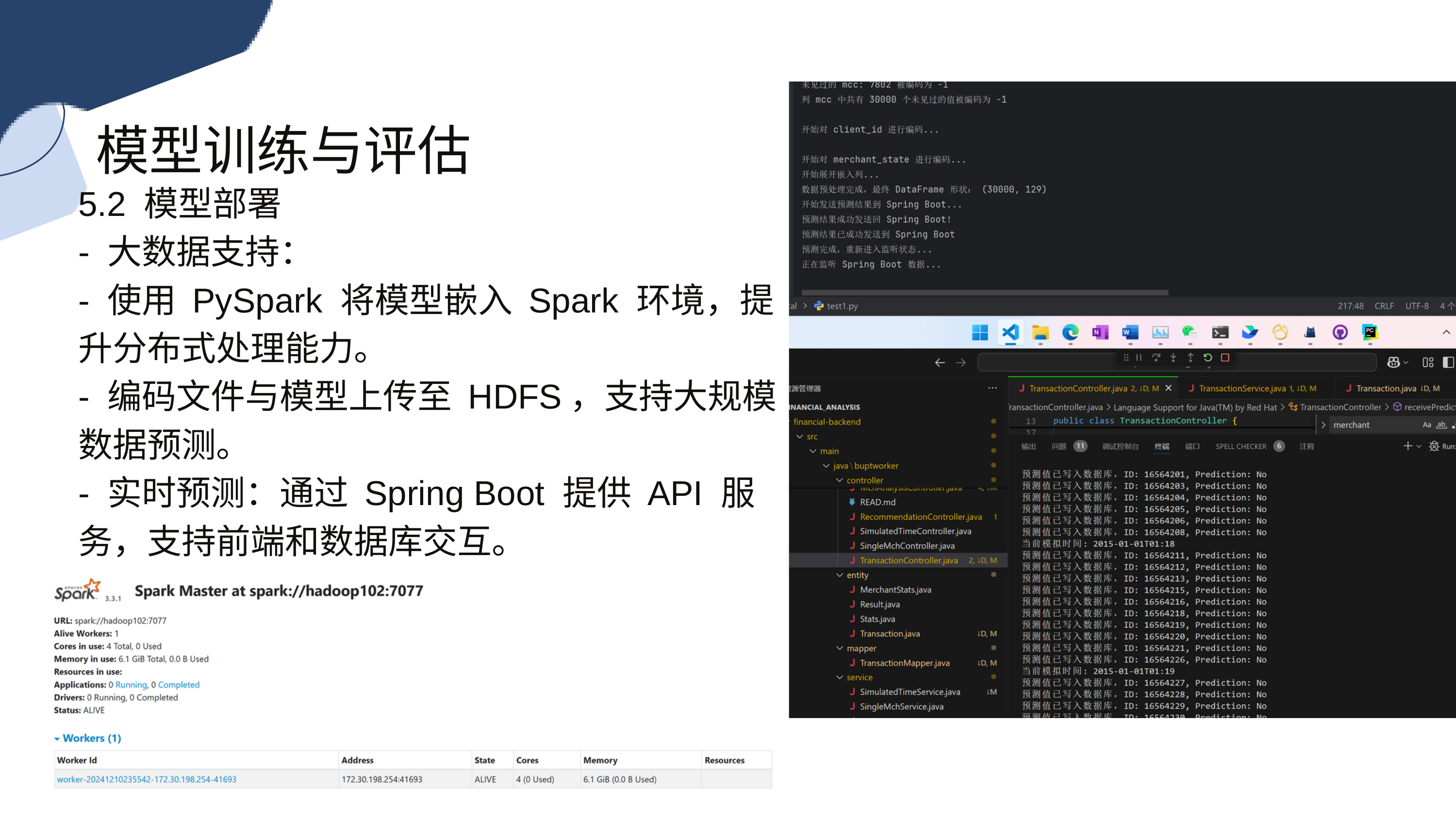

模型训练与评估
5.2 模型部署
- 大数据支持：
- 使用 PySpark 将模型嵌入 Spark 环境，提升分布式处理能力。
- 编码文件与模型上传至 HDFS，支持大规模数据预测。
- 实时预测：通过 Spring Boot 提供 API 服务，支持前端和数据库交互。